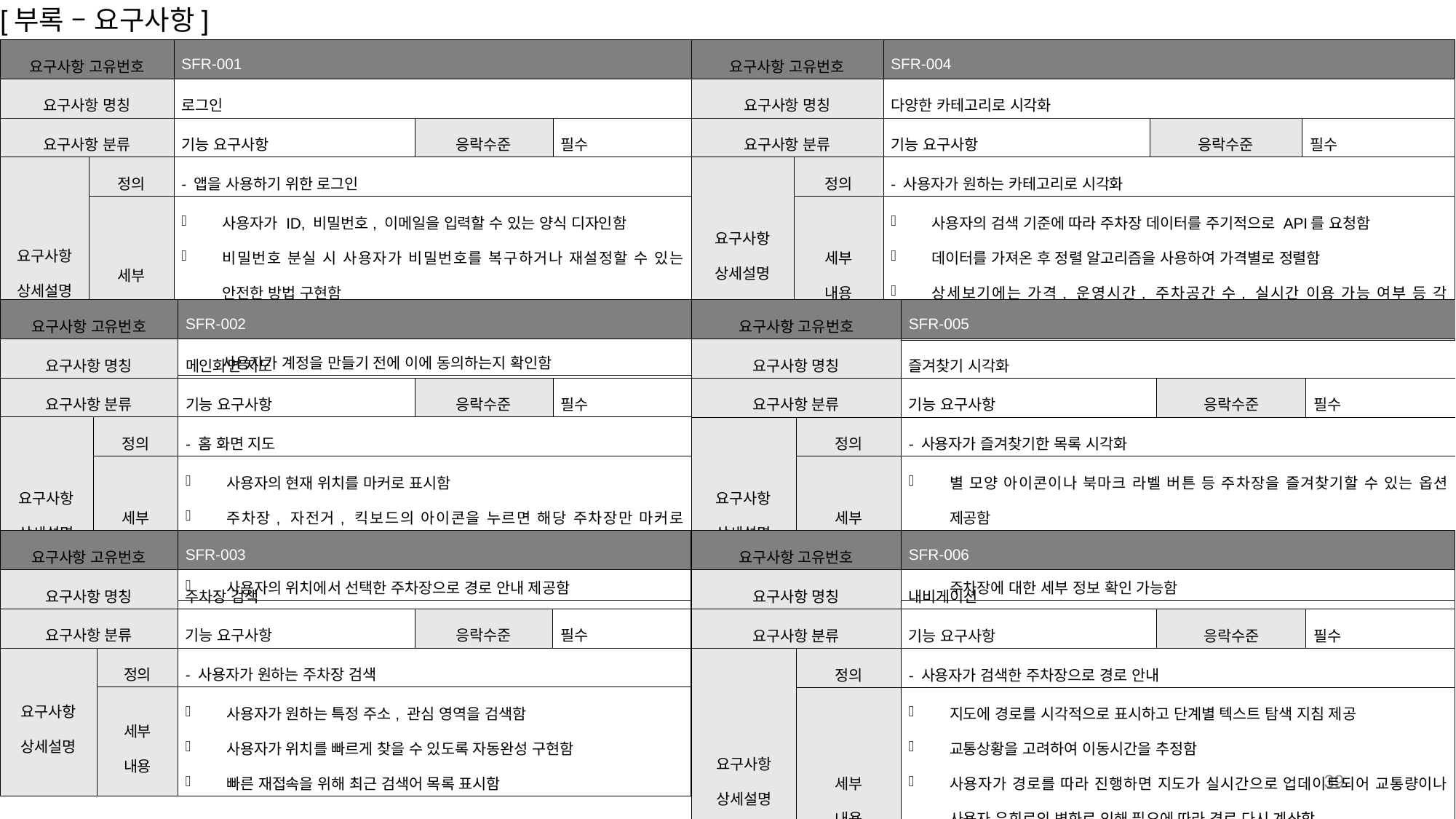

[부록 – 요구사항]

| 요구사항 고유번호 |  | SFR-001 |  |  |
| --- | --- | --- | --- | --- |
| 요구사항 명칭 |  | 로그인 |  |  |
| 요구사항 분류 |  | 기능 요구사항 | 응락수준 | 필수 |
| 요구사항 상세설명 | 정의 | - 앱을 사용하기 위한 로그인 |  |  |
|  | 세부 내용 | 사용자가 ID, 비밀번호, 이메일을 입력할 수 있는 양식 디자인함 비밀번호 분실 시 사용자가 비밀번호를 복구하거나 재설정할 수 있는 안전한 방법 구현함 개인정보 보호정책 빛 서비스 약관에 대한 링크를 명확하게 표시하여 사용자가 계정을 만들기 전에 이에 동의하는지 확인함 |  |  |
| 요구사항 고유번호 |  | SFR-004 |  |  |
| --- | --- | --- | --- | --- |
| 요구사항 명칭 |  | 다양한 카테고리로 시각화 |  |  |
| 요구사항 분류 |  | 기능 요구사항 | 응락수준 | 필수 |
| 요구사항 상세설명 | 정의 | - 사용자가 원하는 카테고리로 시각화 |  |  |
|  | 세부 내용 | 사용자의 검색 기준에 따라 주차장 데이터를 주기적으로 API를 요청함 데이터를 가져온 후 정렬 알고리즘을 사용하여 가격별로 정렬함 상세보기에는 가격, 운영시간, 주차공간 수, 실시간 이용 가능 여부 등 각 주차장에 대한 자세한 보기 제공함 |  |  |

| 요구사항 고유번호 |  | SFR-002 |  |  |
| --- | --- | --- | --- | --- |
| 요구사항 명칭 |  | 메인화면 지도 |  |  |
| 요구사항 분류 |  | 기능 요구사항 | 응락수준 | 필수 |
| 요구사항 상세설명 | 정의 | - 홈 화면 지도 |  |  |
|  | 세부 내용 | 사용자의 현재 위치를 마커로 표시함 주차장, 자전거, 킥보드의 아이콘을 누르면 해당 주차장만 마커로 위치를 표시함 사용자의 위치에서 선택한 주차장으로 경로 안내 제공함 |  |  |
| 요구사항 고유번호 |  | SFR-005 |  |  |
| --- | --- | --- | --- | --- |
| 요구사항 명칭 |  | 즐겨찾기 시각화 |  |  |
| 요구사항 분류 |  | 기능 요구사항 | 응락수준 | 필수 |
| 요구사항 상세설명 | 정의 | - 사용자가 즐겨찾기한 목록 시각화 |  |  |
|  | 세부 내용 | 별 모양 아이콘이나 북마크 라벨 버튼 등 주차장을 즐겨찾기할 수 있는 옵션 제공함 즐겨찾기 아이콘을 탭하면 다시 검색할 필요 없이 빠르게 길찾기를 하거나 주차장에 대한 세부 정보 확인 가능함 |  |  |

| 요구사항 고유번호 |  | SFR-003 |  |  |
| --- | --- | --- | --- | --- |
| 요구사항 명칭 |  | 주차장 검색 |  |  |
| 요구사항 분류 |  | 기능 요구사항 | 응락수준 | 필수 |
| 요구사항 상세설명 | 정의 | - 사용자가 원하는 주차장 검색 |  |  |
|  | 세부 내용 | 사용자가 원하는 특정 주소, 관심 영역을 검색함 사용자가 위치를 빠르게 찾을 수 있도록 자동완성 구현함 빠른 재접속을 위해 최근 검색어 목록 표시함 |  |  |

| 요구사항 고유번호 |  | SFR-006 |  |  |
| --- | --- | --- | --- | --- |
| 요구사항 명칭 |  | 내비게이션 |  |  |
| 요구사항 분류 |  | 기능 요구사항 | 응락수준 | 필수 |
| 요구사항 상세설명 | 정의 | - 사용자가 검색한 주차장으로 경로 안내 |  |  |
|  | 세부 내용 | 지도에 경로를 시각적으로 표시하고 단계별 텍스트 탐색 지침 제공 교통상황을 고려하여 이동시간을 추정함 사용자가 경로를 따라 진행하면 지도가 실시간으로 업데이트되어 교통량이나 사용자 우회로의 변화로 인해 필요에 따라 경로 다시 계산함 현재 속도 제한을 표시하고 사용자가 사용하는 제한 속도를 초과하면 경고 제공함 |  |  |
39